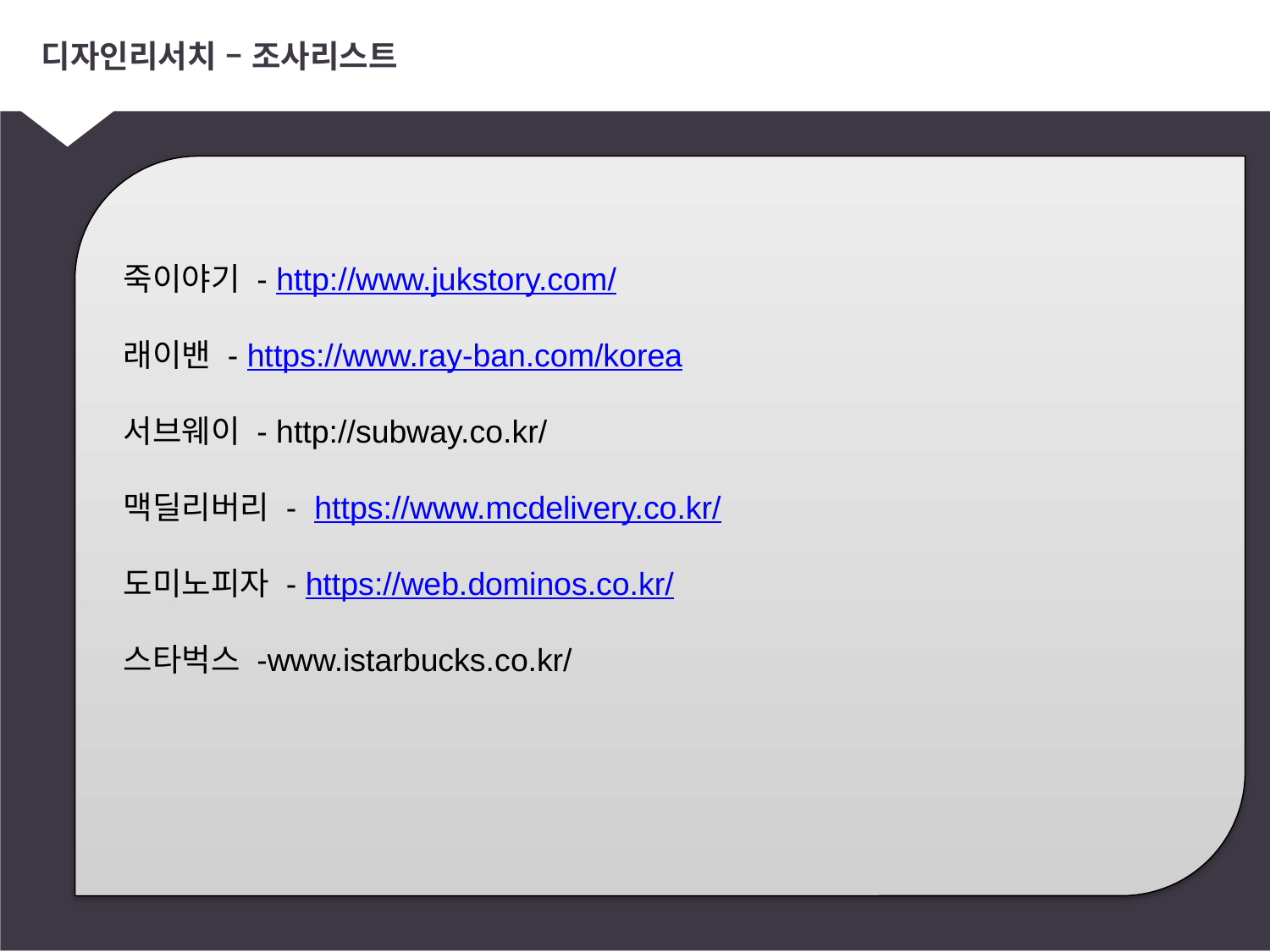

# 디자인리서치 – 조사리스트
죽이야기 - http://www.jukstory.com/

래이밴 - https://www.ray-ban.com/korea

서브웨이 - http://subway.co.kr/

맥딜리버리 -  https://www.mcdelivery.co.kr/

도미노피자 - https://web.dominos.co.kr/

스타벅스 -www.istarbucks.co.kr/